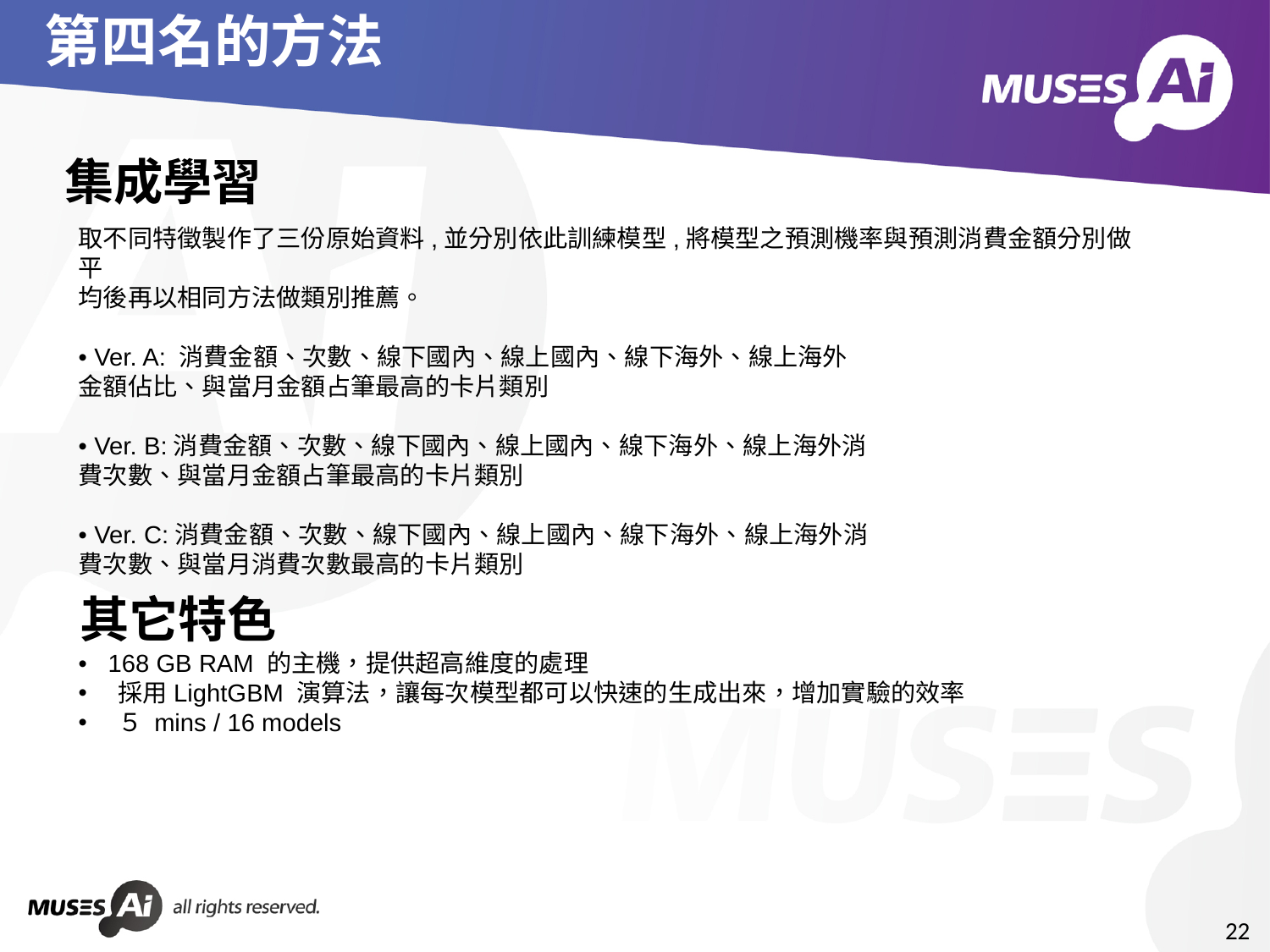

# 第四名的方法
集成學習
取不同特徵製作了三份原始資料,並分別依此訓練模型,將模型之預測機率與預測消費金額分別做平
均後再以相同方法做類別推薦。

• Ver. A: 消費金額、次數、線下國內、線上國內、線下海外、線上海外
金額佔比、與當月金額占筆最高的卡片類別

• Ver. B:消費金額、次數、線下國內、線上國內、線下海外、線上海外消
費次數、與當月金額占筆最高的卡片類別

• Ver. C:消費金額、次數、線下國內、線上國內、線下海外、線上海外消
費次數、與當月消費次數最高的卡片類別
其它特色

•   168 GB RAM 的主機，提供超高維度的處理
採用LightGBM 演算法，讓每次模型都可以快速的生成出來，增加實驗的效率
５ mins / 16 models
22